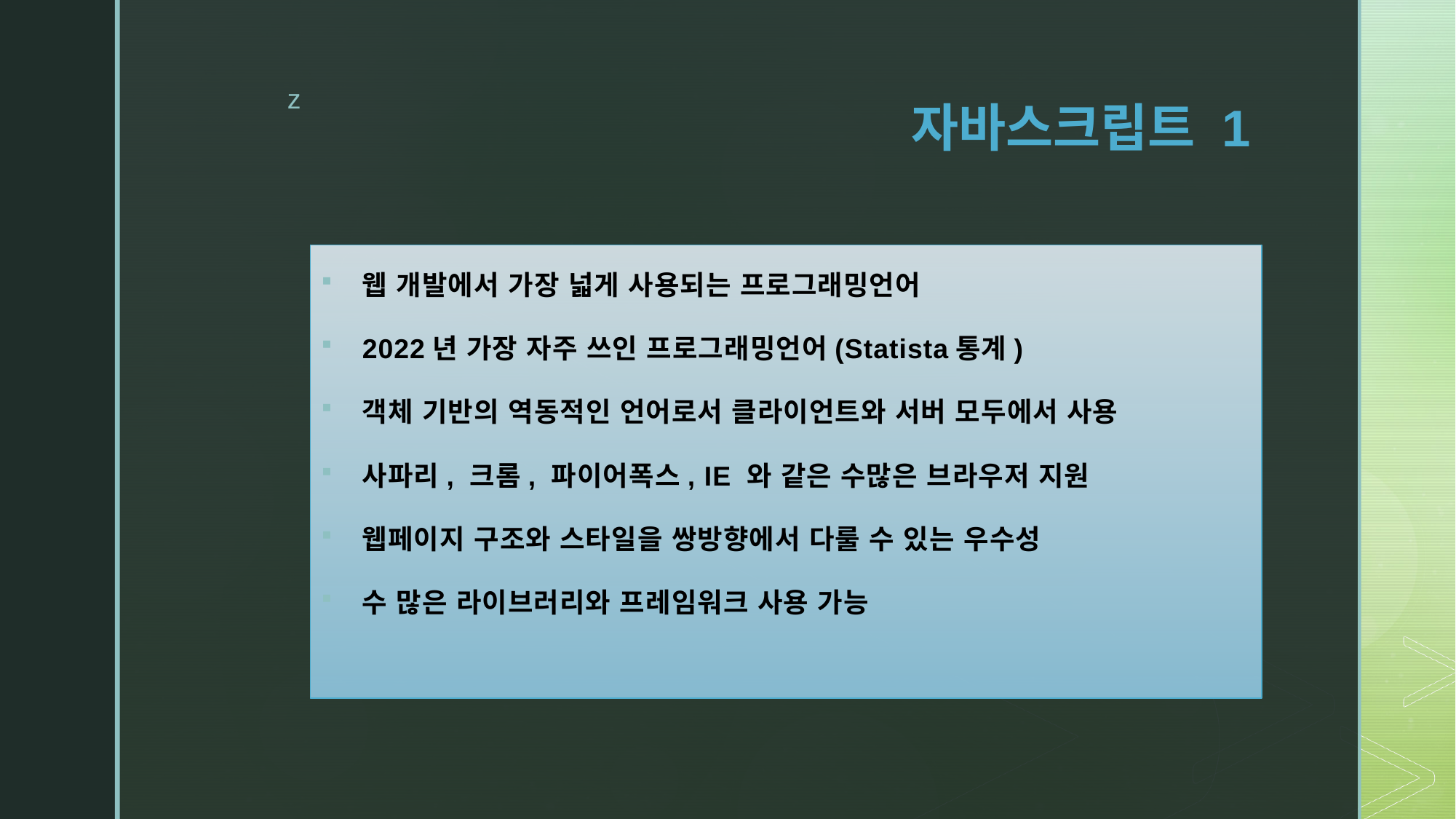

# 자바스크립트 1
웹 개발에서 가장 넓게 사용되는 프로그래밍언어
2022년 가장 자주 쓰인 프로그래밍언어(Statista통계)
객체 기반의 역동적인 언어로서 클라이언트와 서버 모두에서 사용
사파리, 크롬, 파이어폭스, IE 와 같은 수많은 브라우저 지원
웹페이지 구조와 스타일을 쌍방향에서 다룰 수 있는 우수성
수 많은 라이브러리와 프레임워크 사용 가능